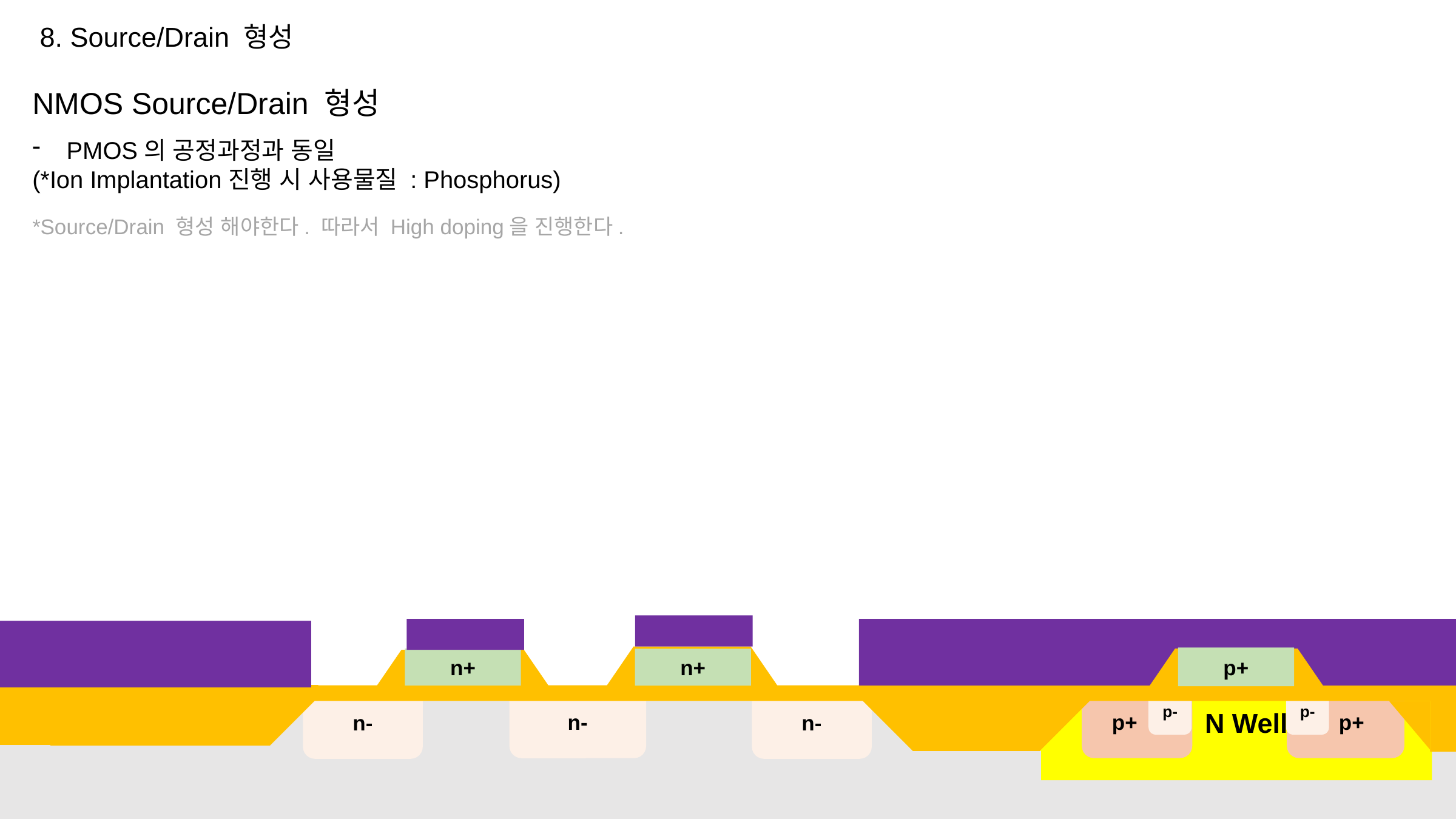

8. Source/Drain 형성
NMOS Source/Drain 형성

PMOS의 공정과정과 동일
(*Ion Implantation진행 시 사용물질 : Phosphorus)
*Source/Drain 형성 해야한다. 따라서 High doping을 진행한다.

p+
n+

n+

   p+
  p+
n-

n-
n-
p-
p-
          N Well